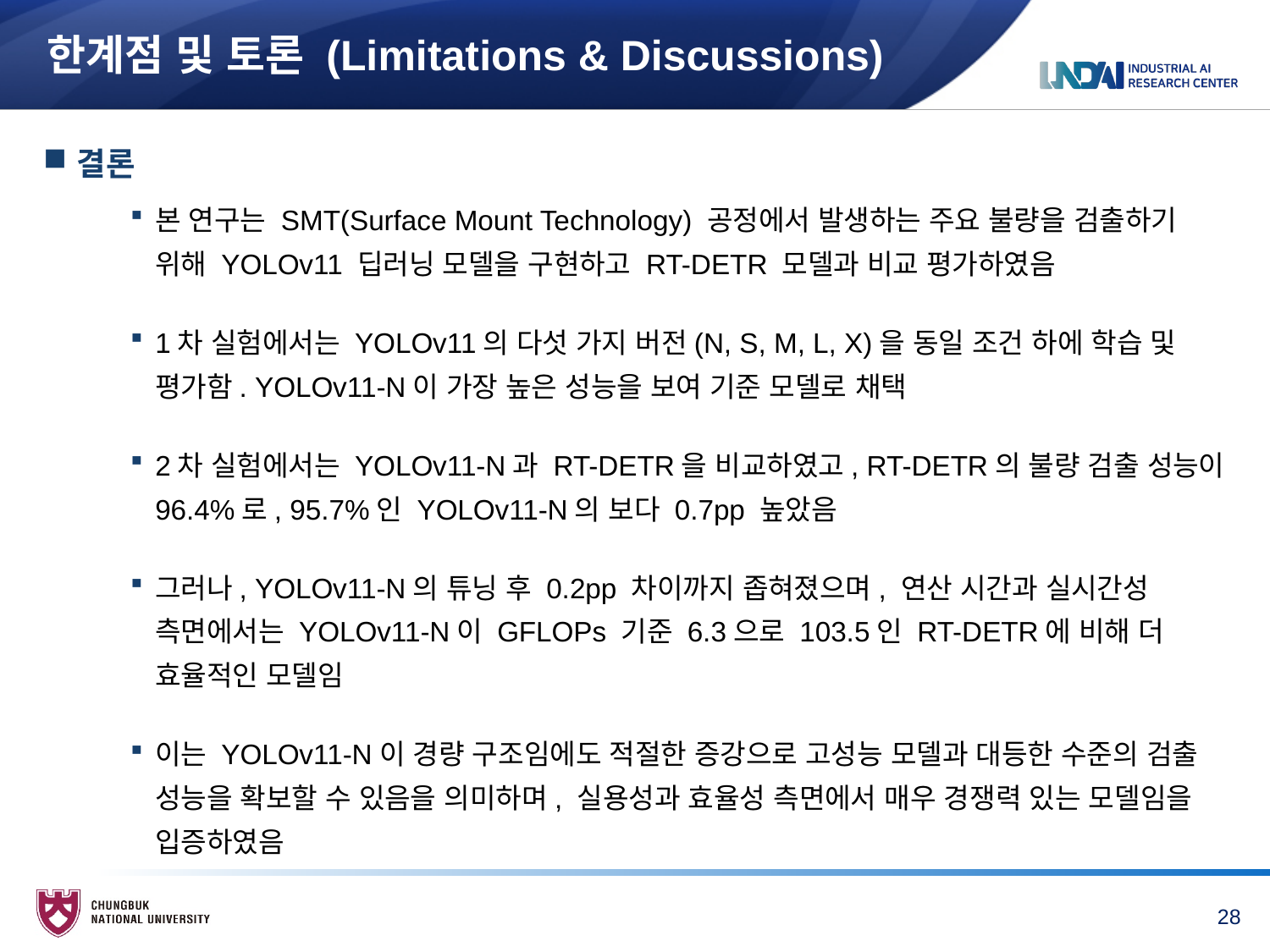

# 한계점 및 토론 (Limitations & Discussions)
결론
본 연구는 SMT(Surface Mount Technology) 공정에서 발생하는 주요 불량을 검출하기 위해 YOLOv11 딥러닝 모델을 구현하고 RT-DETR 모델과 비교 평가하였음

1차 실험에서는 YOLOv11의 다섯 가지 버전(N, S, M, L, X)을 동일 조건 하에 학습 및 평가함. YOLOv11-N이 가장 높은 성능을 보여 기준 모델로 채택

2차 실험에서는 YOLOv11-N과 RT-DETR을 비교하였고, RT-DETR의 불량 검출 성능이 96.4%로, 95.7%인 YOLOv11-N의 보다 0.7pp 높았음

그러나, YOLOv11-N의 튜닝 후 0.2pp 차이까지 좁혀졌으며, 연산 시간과 실시간성 측면에서는 YOLOv11-N이 GFLOPs 기준 6.3으로 103.5인 RT-DETR에 비해 더 효율적인 모델임

이는 YOLOv11-N이 경량 구조임에도 적절한 증강으로 고성능 모델과 대등한 수준의 검출 성능을 확보할 수 있음을 의미하며, 실용성과 효율성 측면에서 매우 경쟁력 있는 모델임을 입증하였음